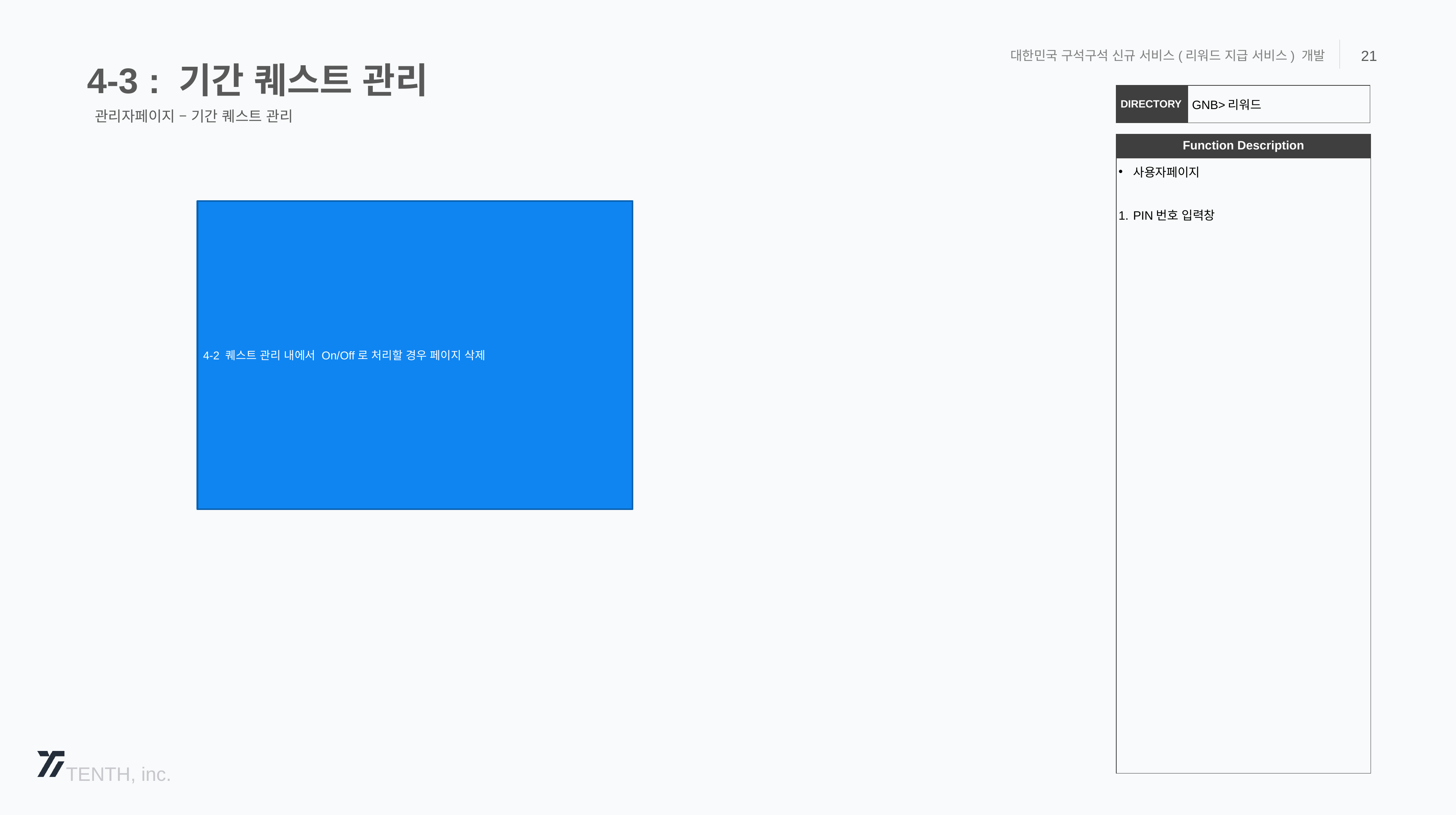

4-3 : 기간 퀘스트 관리
대한민국 구석구석 신규 서비스(리워드 지급 서비스) 개발
21
| DIRECTORY | GNB>리워드 |
| --- | --- |
관리자페이지 – 기간 퀘스트 관리
| Function Description |
| --- |
| 사용자페이지 PIN번호 입력창 |
4-2 퀘스트 관리 내에서 On/Off로 처리할 경우 페이지 삭제